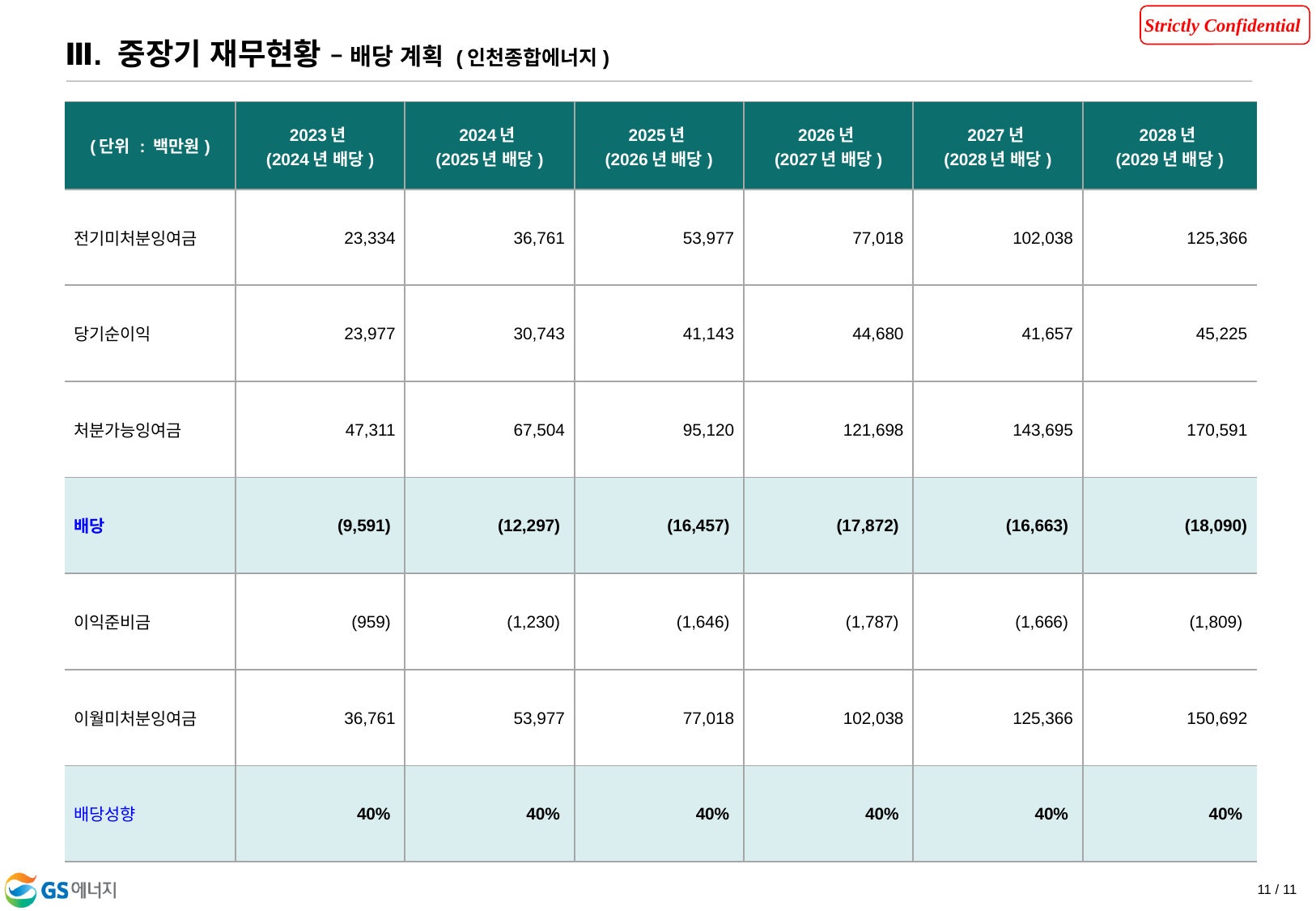

Ⅲ. 중장기 재무현황 – 배당 계획 (인천종합에너지)
| (단위 : 백만원) | 2023년 (2024년 배당) | 2024년 (2025년 배당) | 2025년 (2026년 배당) | 2026년 (2027년 배당) | 2027년 (2028년 배당) | 2028년 (2029년 배당) |
| --- | --- | --- | --- | --- | --- | --- |
| 전기미처분잉여금 | 23,334 | 36,761 | 53,977 | 77,018 | 102,038 | 125,366 |
| 당기순이익 | 23,977 | 30,743 | 41,143 | 44,680 | 41,657 | 45,225 |
| 처분가능잉여금 | 47,311 | 67,504 | 95,120 | 121,698 | 143,695 | 170,591 |
| 배당 | (9,591) | (12,297) | (16,457) | (17,872) | (16,663) | (18,090) |
| 이익준비금 | (959) | (1,230) | (1,646) | (1,787) | (1,666) | (1,809) |
| 이월미처분잉여금 | 36,761 | 53,977 | 77,018 | 102,038 | 125,366 | 150,692 |
| 배당성향 | 40% | 40% | 40% | 40% | 40% | 40% |